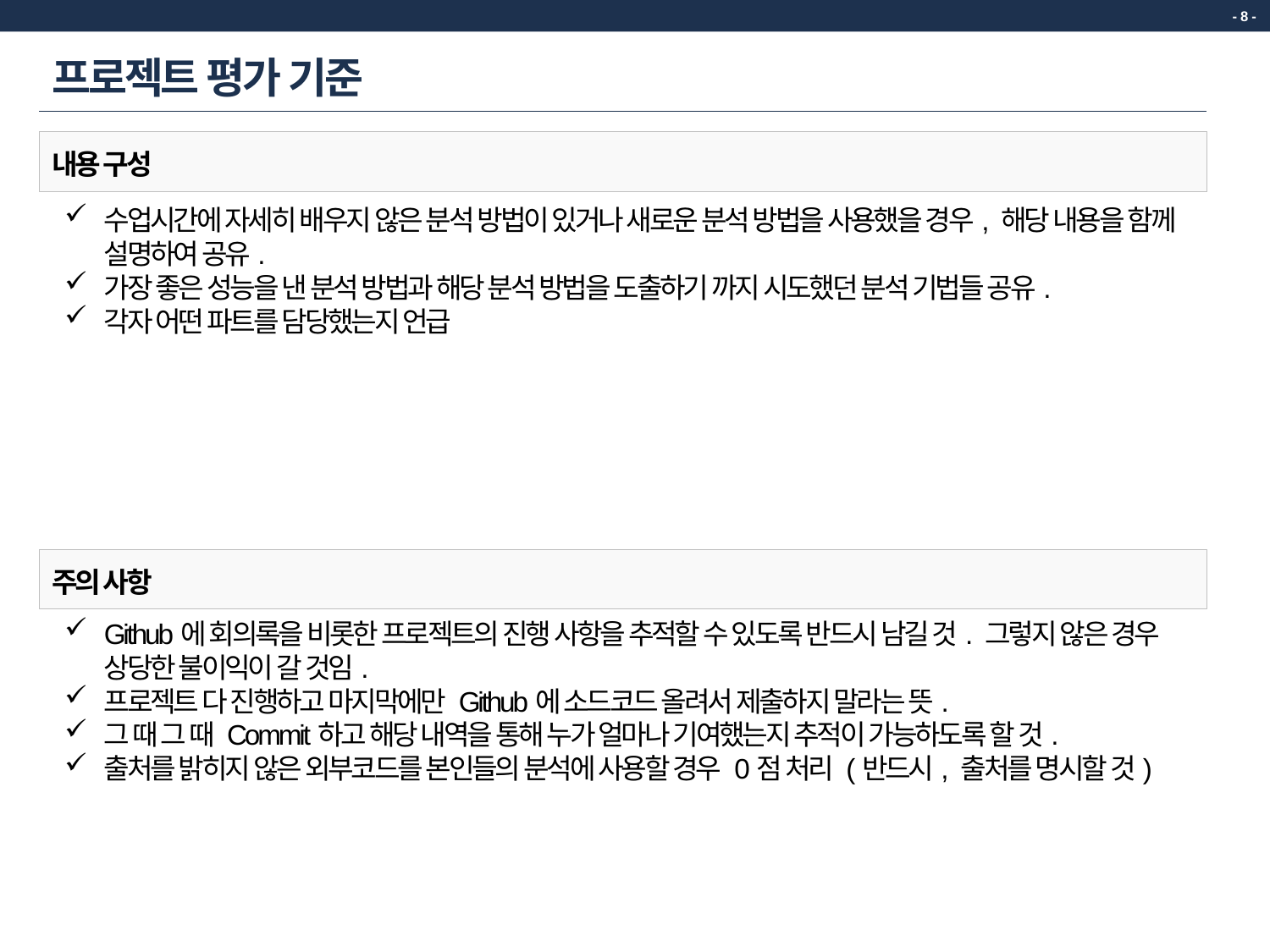

- 8 -
# 프로젝트 평가 기준
내용 구성
수업시간에 자세히 배우지 않은 분석 방법이 있거나 새로운 분석 방법을 사용했을 경우, 해당 내용을 함께 설명하여 공유.
가장 좋은 성능을 낸 분석 방법과 해당 분석 방법을 도출하기 까지 시도했던 분석 기법들 공유.
각자 어떤 파트를 담당했는지 언급
주의 사항
Github에 회의록을 비롯한 프로젝트의 진행 사항을 추적할 수 있도록 반드시 남길 것. 그렇지 않은 경우 상당한 불이익이 갈 것임.
프로젝트 다 진행하고 마지막에만 Github에 소드코드 올려서 제출하지 말라는 뜻.
그 때 그 때 Commit하고 해당 내역을 통해 누가 얼마나 기여했는지 추적이 가능하도록 할 것.
출처를 밝히지 않은 외부코드를 본인들의 분석에 사용할 경우 0점 처리 (반드시, 출처를 명시할 것)